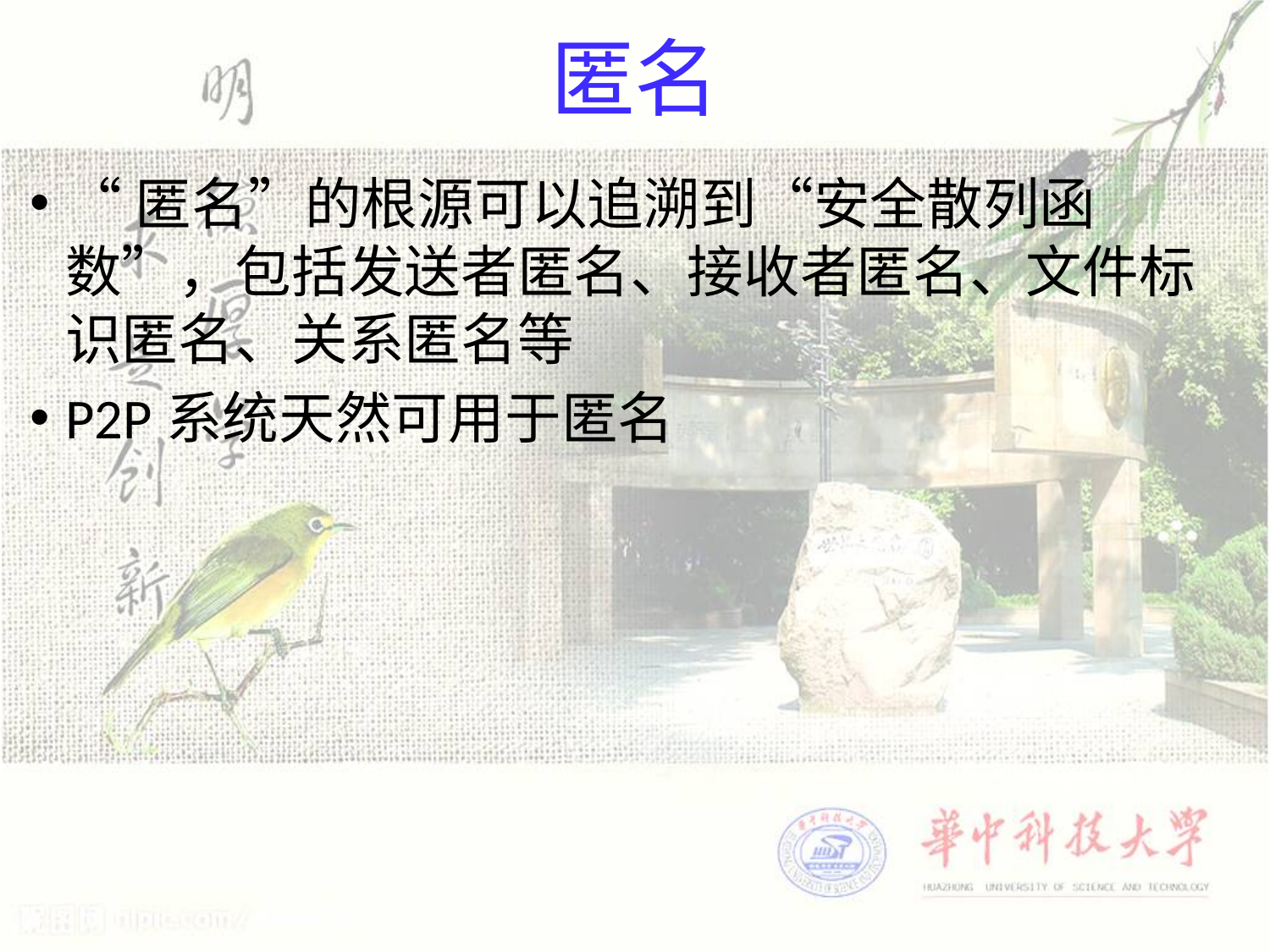

# 匿名
“匿名”的根源可以追溯到“安全散列函数”，包括发送者匿名、接收者匿名、文件标识匿名、关系匿名等
P2P系统天然可用于匿名